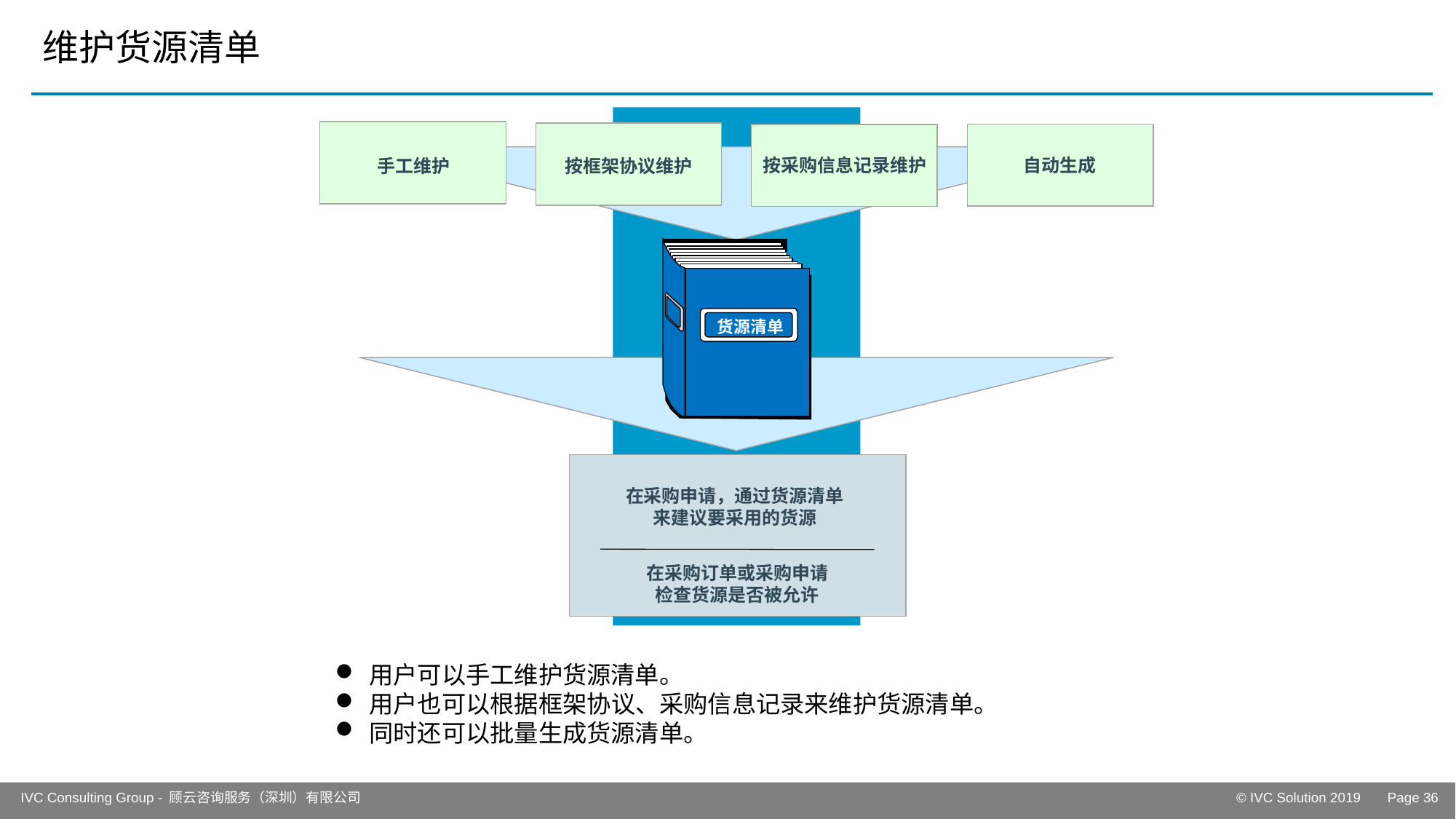

# 维护货源清单

按采购信息记录维护
自动生成
手工维护
按框架协议维护

货源清单

在采购申请，通过货源清单
来建议要采用的货源

在采购订单或采购申请
检查货源是否被允许

用户可以手工维护货源清单。
用户也可以根据框架协议、采购信息记录来维护货源清单。
同时还可以批量生成货源清单。